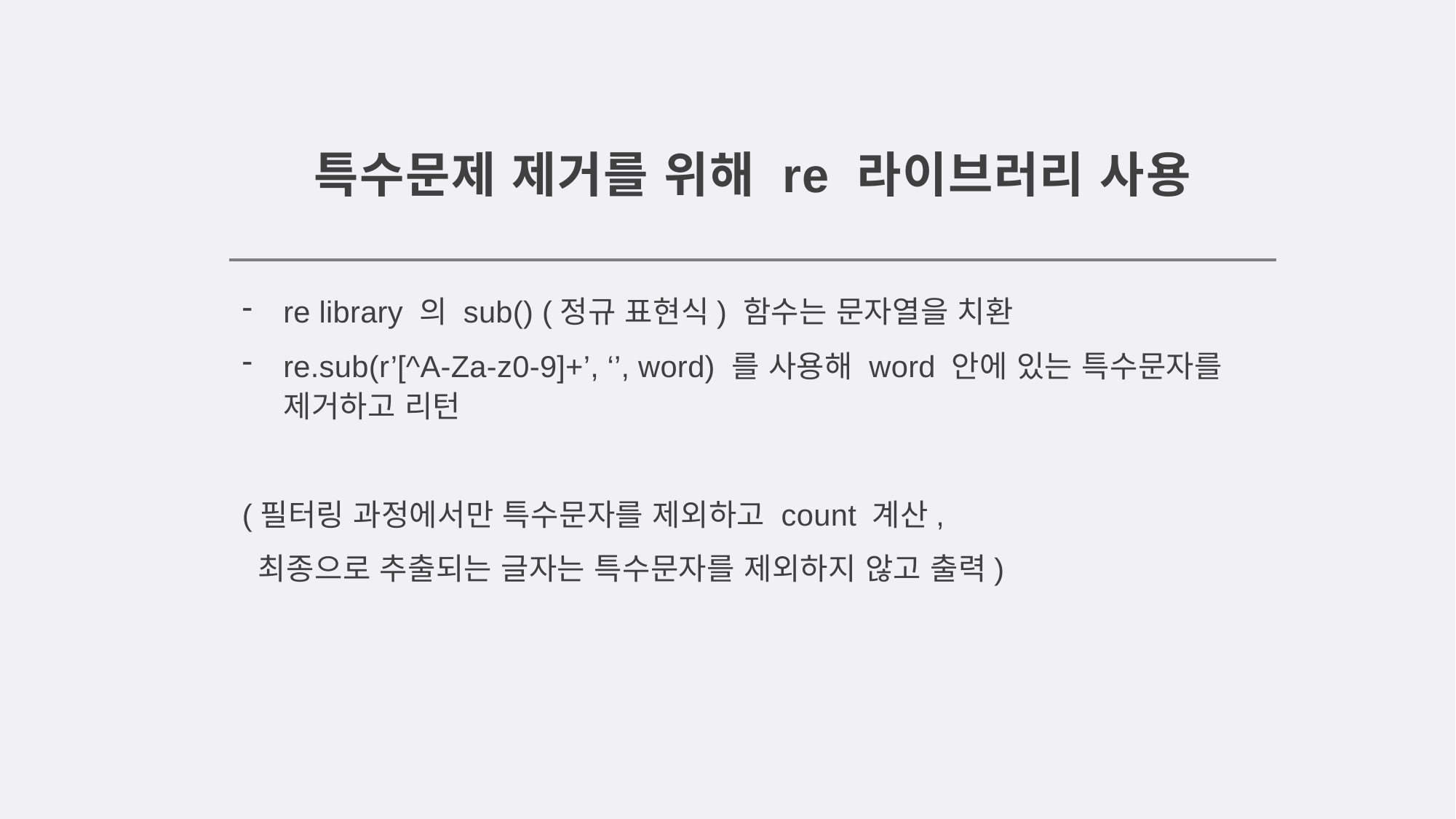

# 특수문제 제거를 위해 re 라이브러리 사용
re library 의 sub() (정규 표현식) 함수는 문자열을 치환
re.sub(r’[^A-Za-z0-9]+’, ‘’, word) 를 사용해 word 안에 있는 특수문자를 제거하고 리턴

(필터링 과정에서만 특수문자를 제외하고 count 계산,
 최종으로 추출되는 글자는 특수문자를 제외하지 않고 출력)